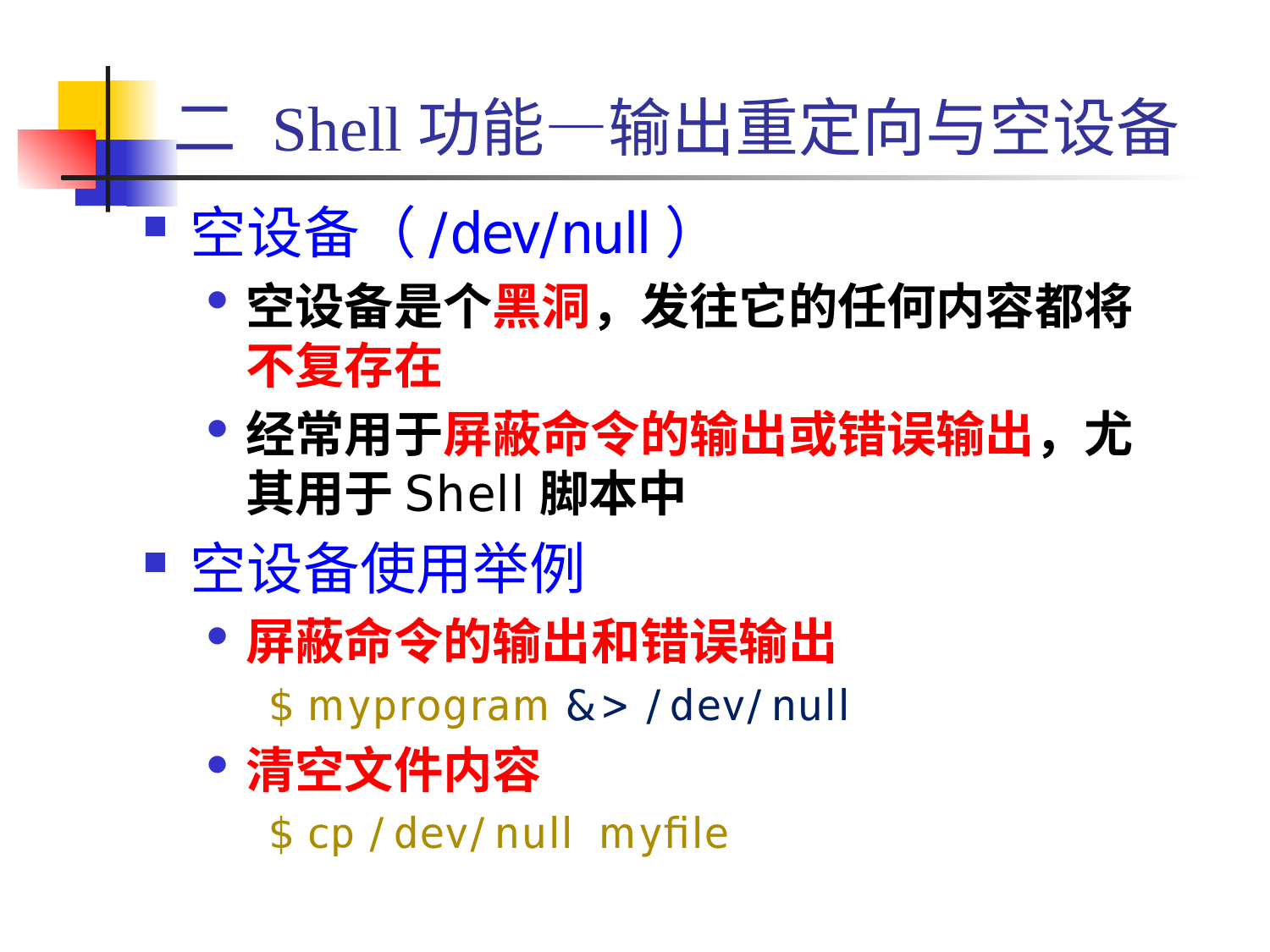

# 二 Shell功能—输出重定向与空设备
空设备（/dev/null）
空设备是个黑洞，发往它的任何内容都将不复存在
经常用于屏蔽命令的输出或错误输出，尤其用于Shell脚本中
空设备使用举例
屏蔽命令的输出和错误输出
$ myprogram &> /dev/null
清空文件内容
$ cp /dev/null  myfile